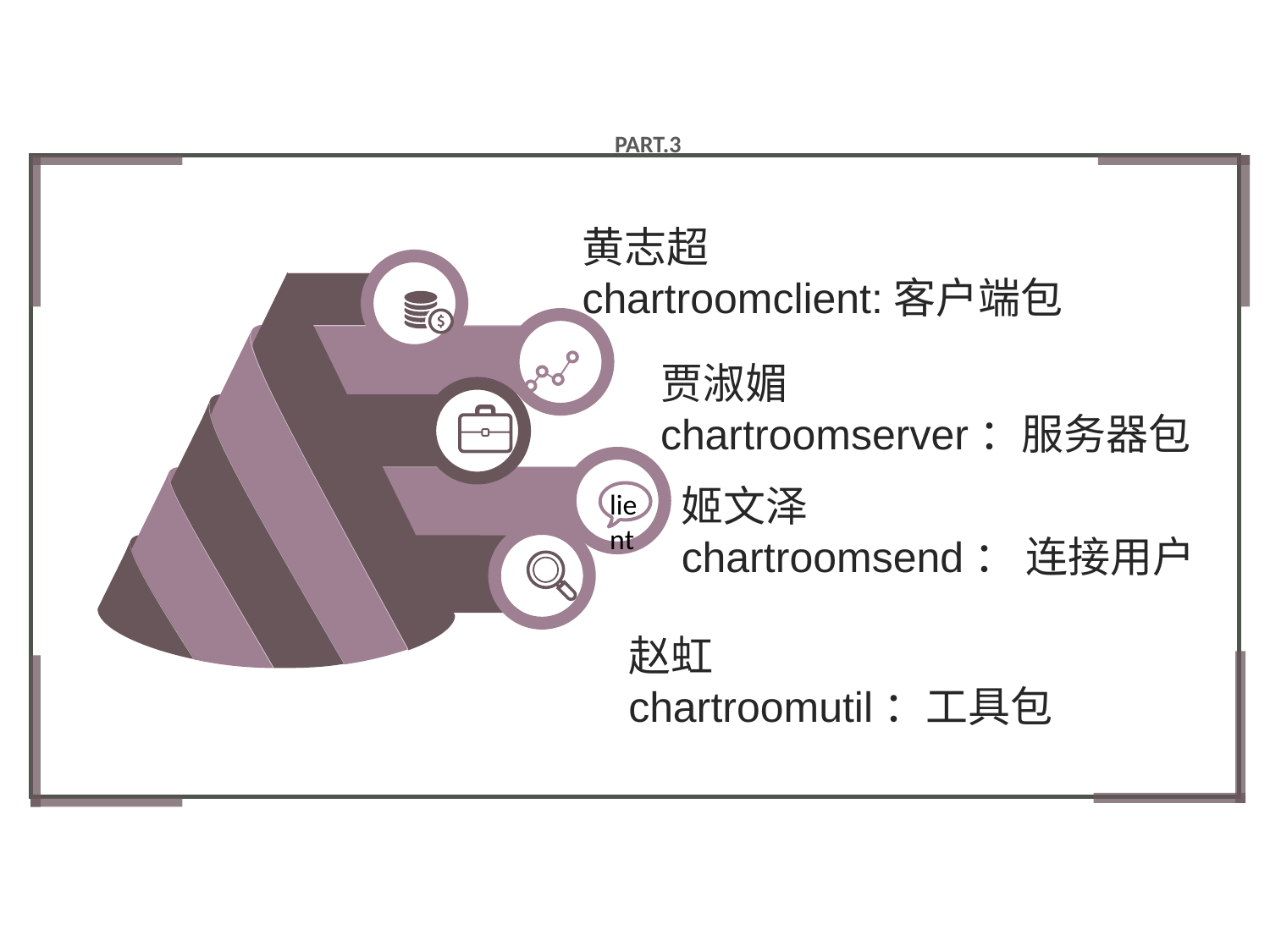

PART.3

黄志超
chartroomclient:客户端包

贾淑媚
chartroomserver：服务器包

姬文泽
chartroomsend： 连接用户
lient

赵虹
chartroomutil：工具包